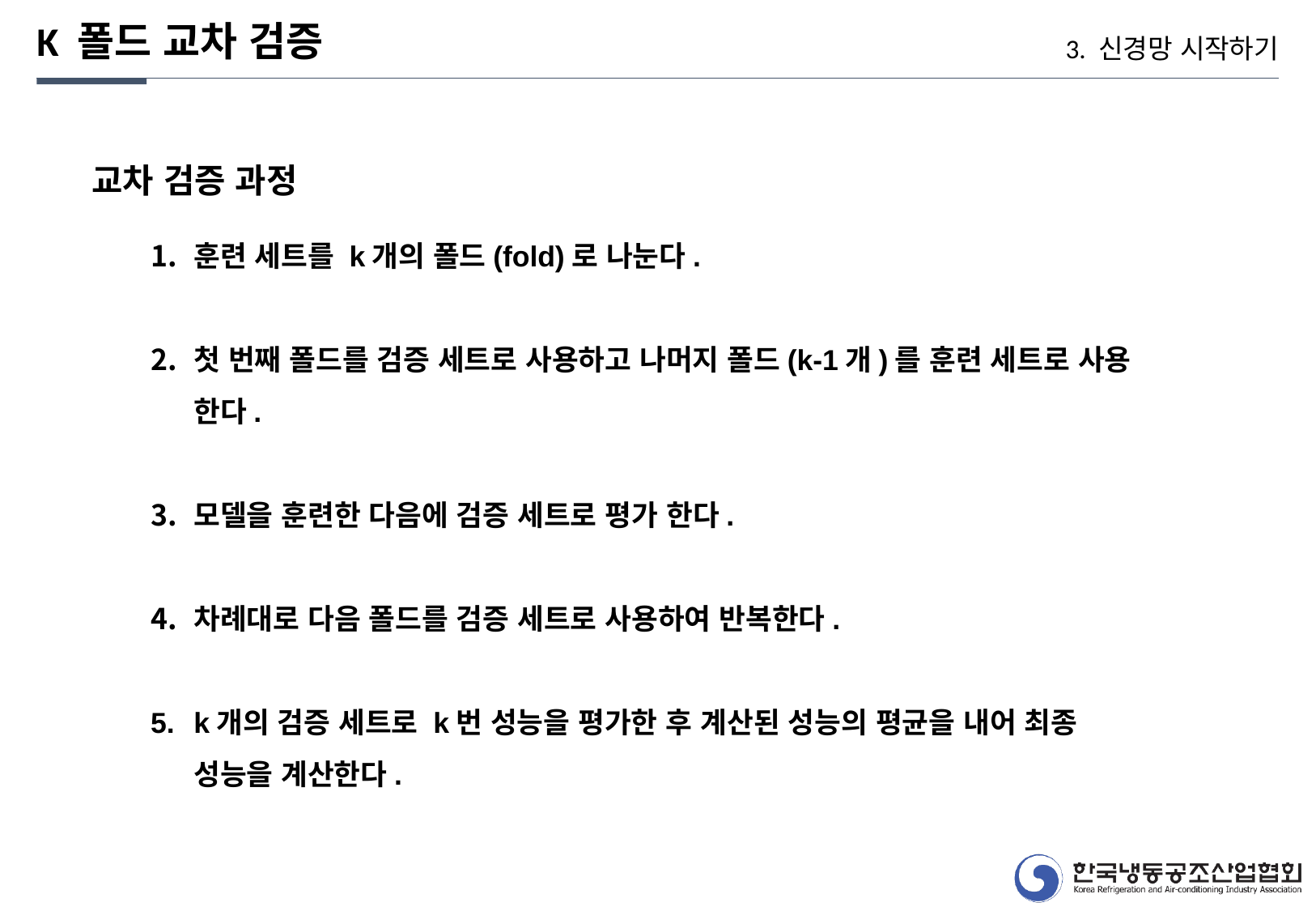

K 폴드 교차 검증
3. 신경망 시작하기
교차 검증 과정

훈련 세트를 k개의 폴드(fold)로 나눈다.

첫 번째 폴드를 검증 세트로 사용하고 나머지 폴드(k-1개)를 훈련 세트로 사용 한다.

모델을 훈련한 다음에 검증 세트로 평가 한다.

차례대로 다음 폴드를 검증 세트로 사용하여 반복한다.

k개의 검증 세트로 k번 성능을 평가한 후 계산된 성능의 평균을 내어 최종 성능을 계산한다.